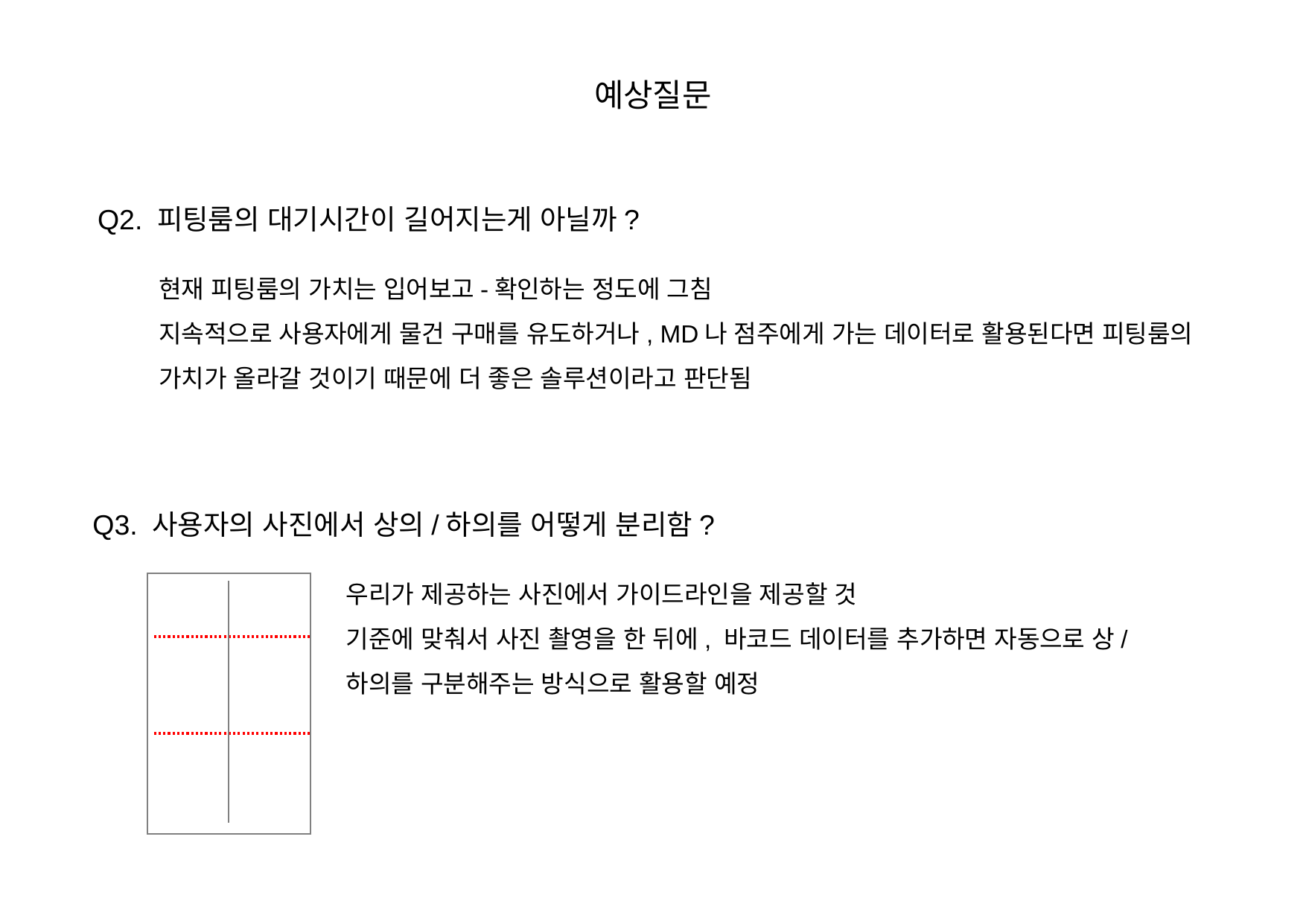

예상질문
Q2. 피팅룸의 대기시간이 길어지는게 아닐까?
현재 피팅룸의 가치는 입어보고-확인하는 정도에 그침
지속적으로 사용자에게 물건 구매를 유도하거나, MD나 점주에게 가는 데이터로 활용된다면 피팅룸의 가치가 올라갈 것이기 때문에 더 좋은 솔루션이라고 판단됨
Q3. 사용자의 사진에서 상의/하의를 어떻게 분리함?
우리가 제공하는 사진에서 가이드라인을 제공할 것
기준에 맞춰서 사진 촬영을 한 뒤에, 바코드 데이터를 추가하면 자동으로 상/하의를 구분해주는 방식으로 활용할 예정